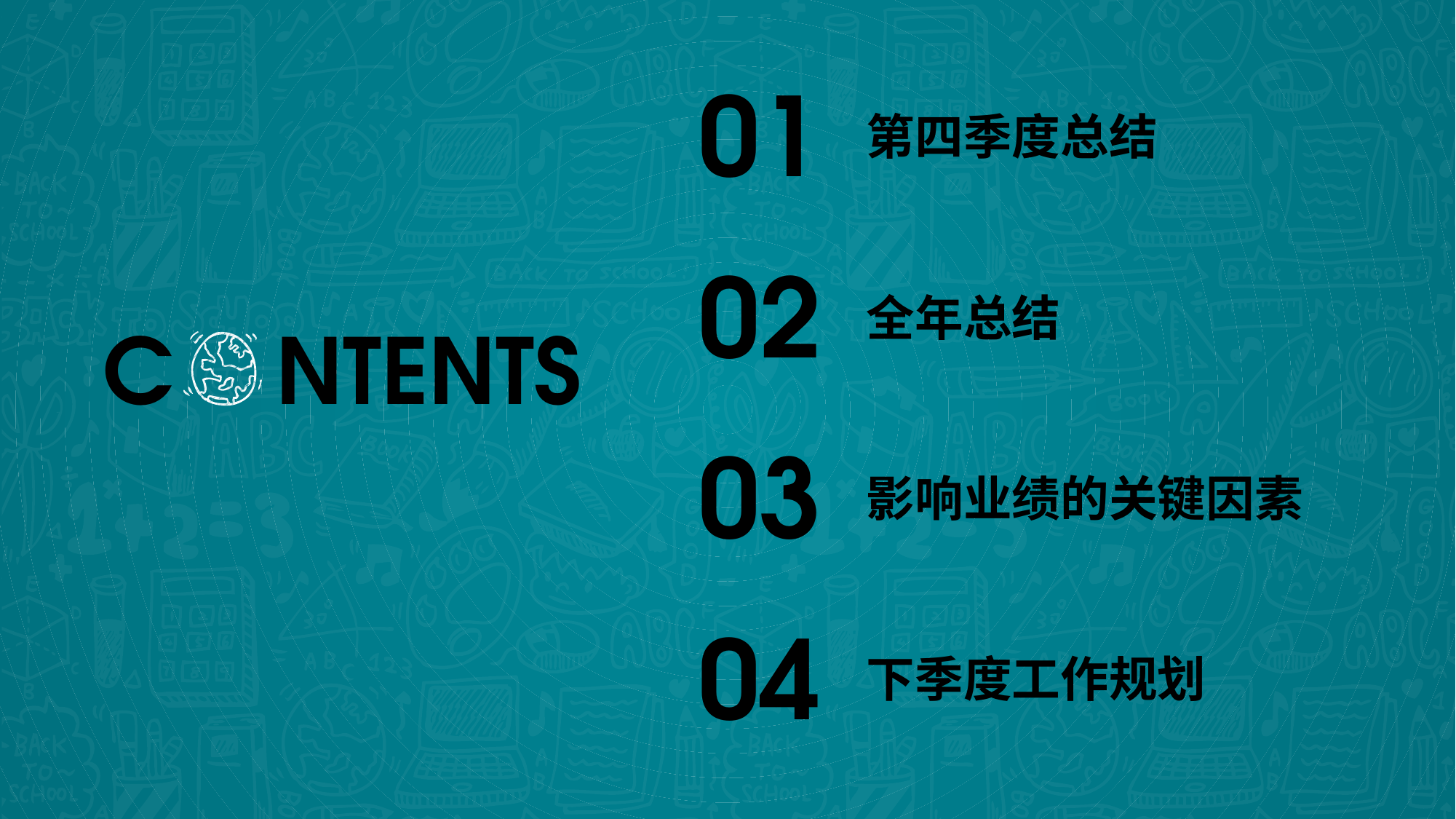

01
第四季度总结
02
全年总结
C    NTENTS

03
影响业绩的关键因素
04
下季度工作规划